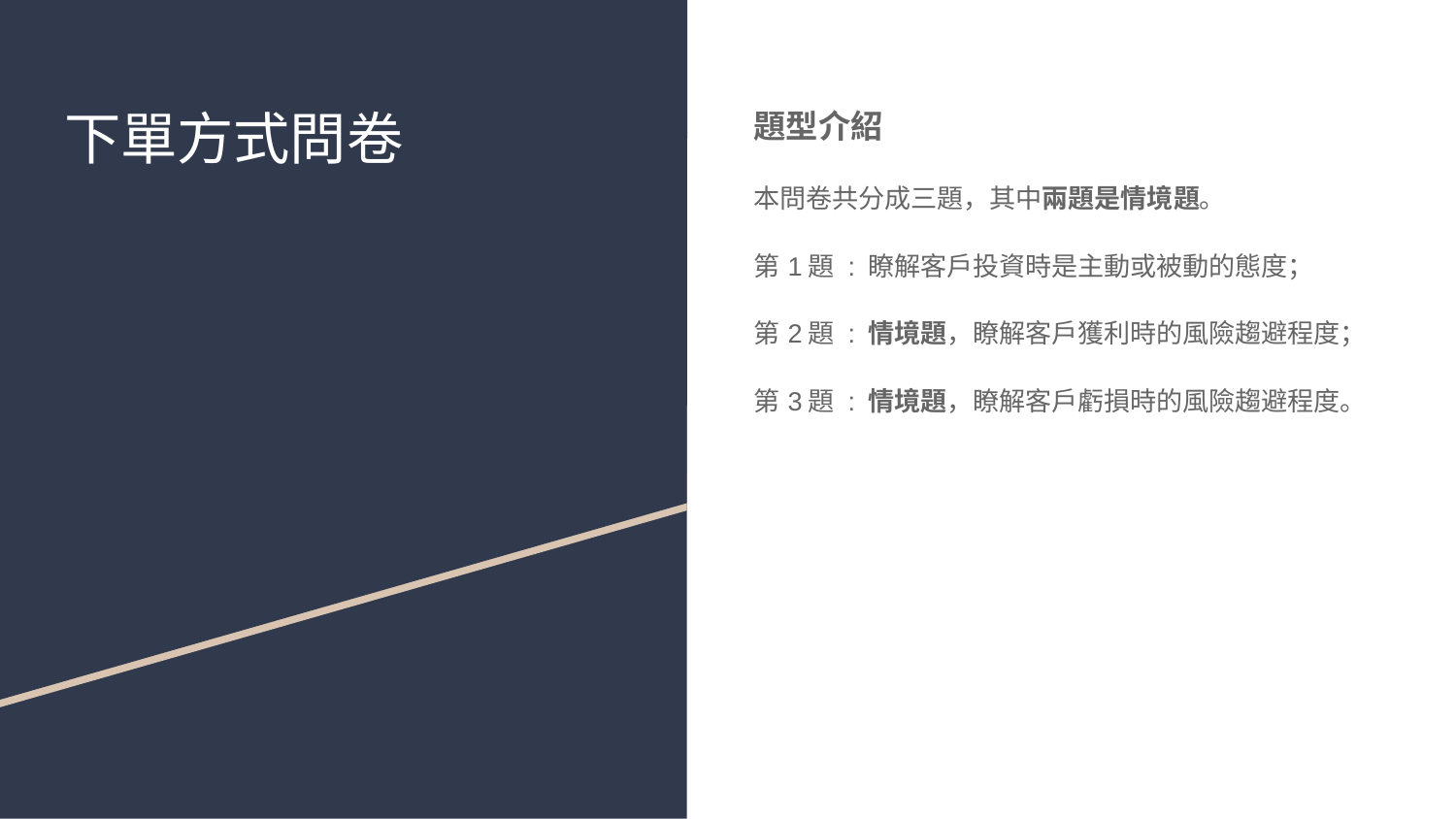

# 下單方式問卷
題型介紹
本問卷共分成三題，其中兩題是情境題。
第1題 : 瞭解客戶投資時是主動或被動的態度；
第2題 : 情境題，瞭解客戶獲利時的風險趨避程度；
第3題 : 情境題，瞭解客戶虧損時的風險趨避程度。